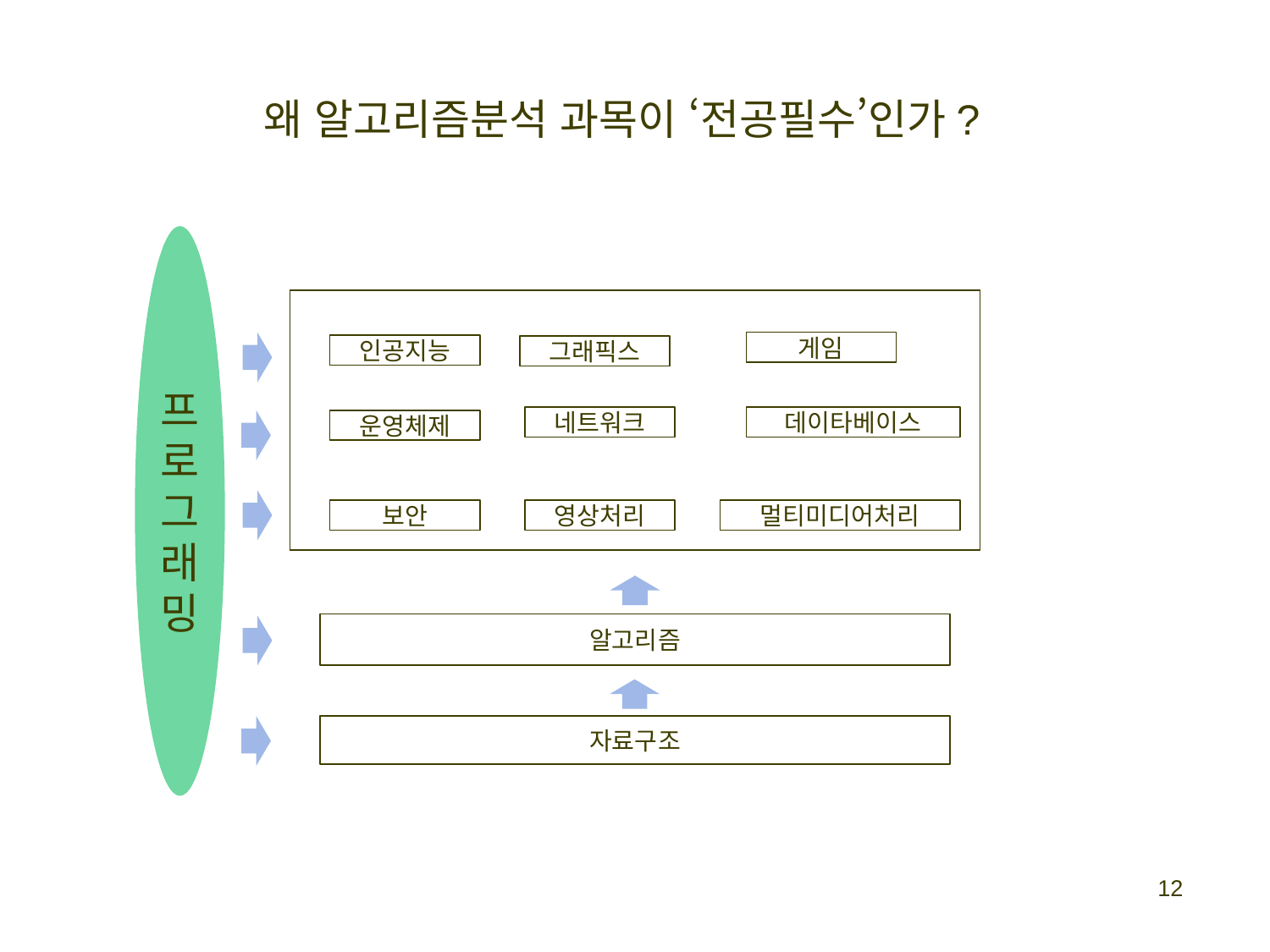

왜 알고리즘분석 과목이 ‘전공필수’인가?
프
로
그
래
밍

게임
인공지능
그래픽스

네트워크
데이타베이스
운영체제

보안
영상처리
멀티미디어처리

알고리즘

자료구조

12